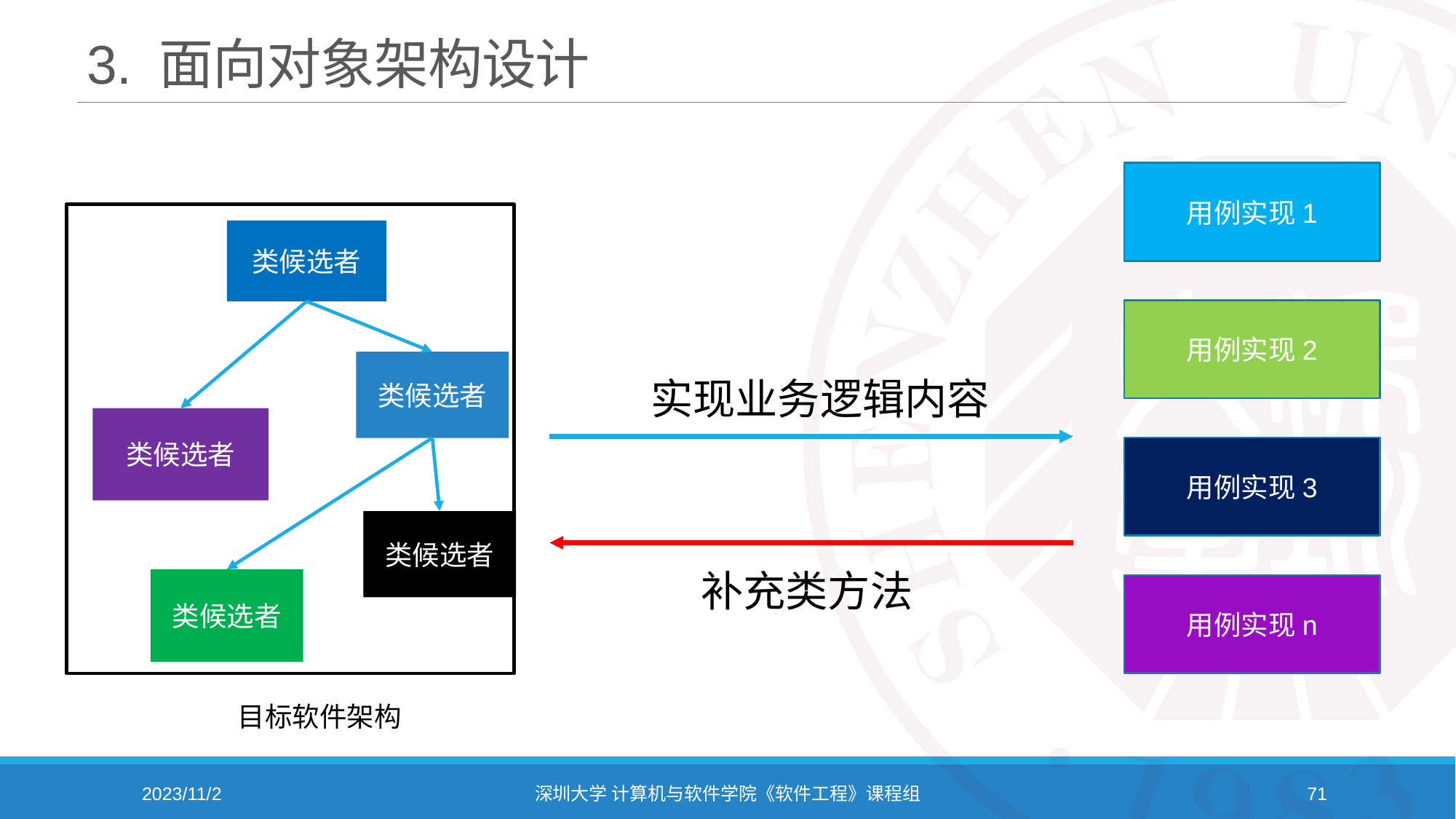

# 3. 面向对象架构设计
用例实现1

类候选者
用例实现2
类候选者
实现业务逻辑内容
类候选者
用例实现3
类候选者
补充类方法
类候选者
用例实现n
目标软件架构
2023/11/2
深圳大学 计算机与软件学院《软件工程》课程组
71